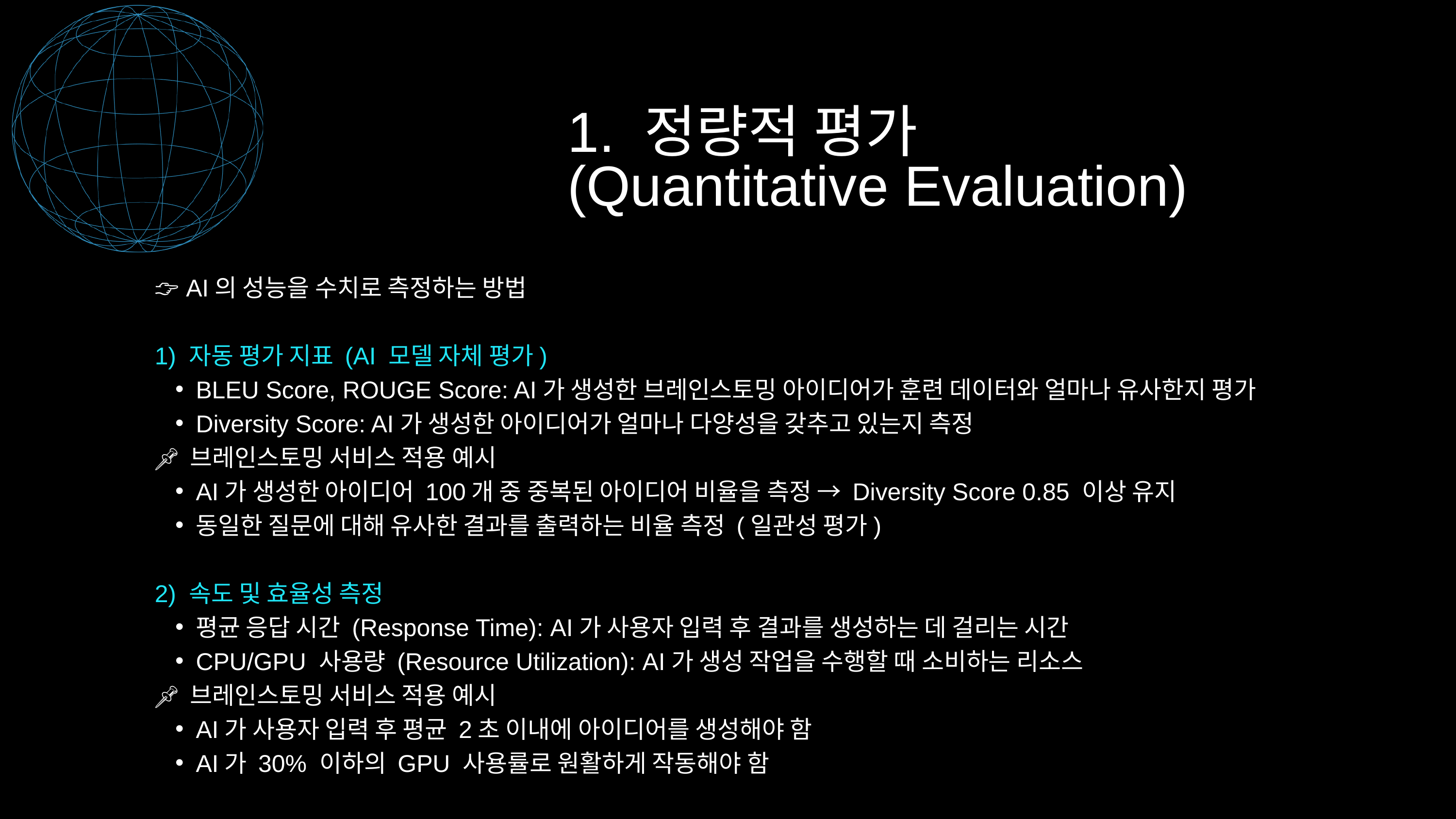

1. 정량적 평가
(Quantitative Evaluation)

👉 AI의 성능을 수치로 측정하는 방법

1) 자동 평가 지표 (AI 모델 자체 평가)
BLEU Score, ROUGE Score: AI가 생성한 브레인스토밍 아이디어가 훈련 데이터와 얼마나 유사한지 평가
Diversity Score: AI가 생성한 아이디어가 얼마나 다양성을 갖추고 있는지 측정
📌 브레인스토밍 서비스 적용 예시
AI가 생성한 아이디어 100개 중 중복된 아이디어 비율을 측정 → Diversity Score 0.85 이상 유지
동일한 질문에 대해 유사한 결과를 출력하는 비율 측정 (일관성 평가)

2) 속도 및 효율성 측정
평균 응답 시간 (Response Time): AI가 사용자 입력 후 결과를 생성하는 데 걸리는 시간
CPU/GPU 사용량 (Resource Utilization): AI가 생성 작업을 수행할 때 소비하는 리소스
📌 브레인스토밍 서비스 적용 예시
AI가 사용자 입력 후 평균 2초 이내에 아이디어를 생성해야 함
AI가 30% 이하의 GPU 사용률로 원활하게 작동해야 함